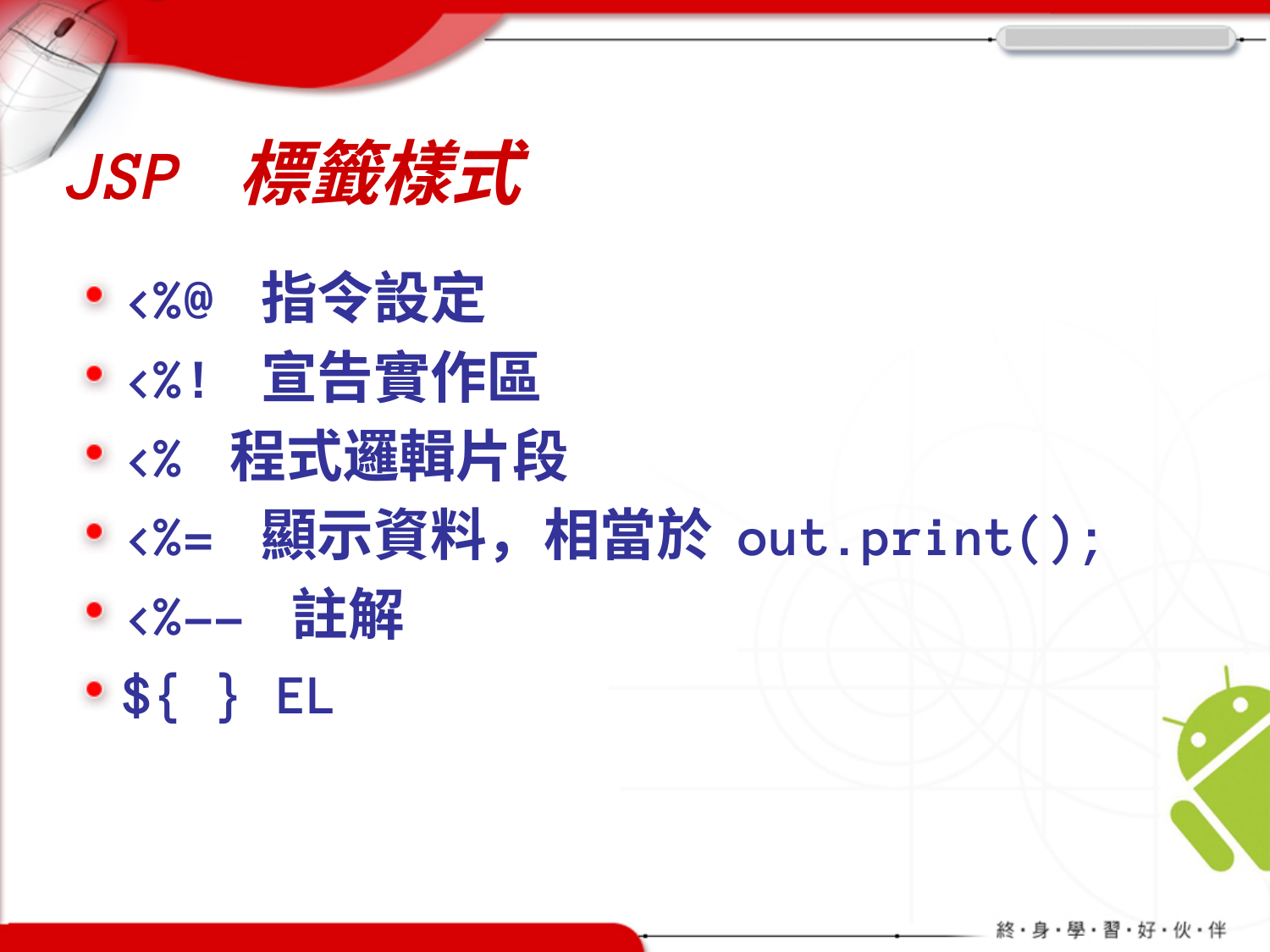

# JSP 標籤樣式
<%@ 指令設定
<%! 宣告實作區
<% 程式邏輯片段
<%= 顯示資料，相當於 out.print();
<%-- 註解
${ } EL